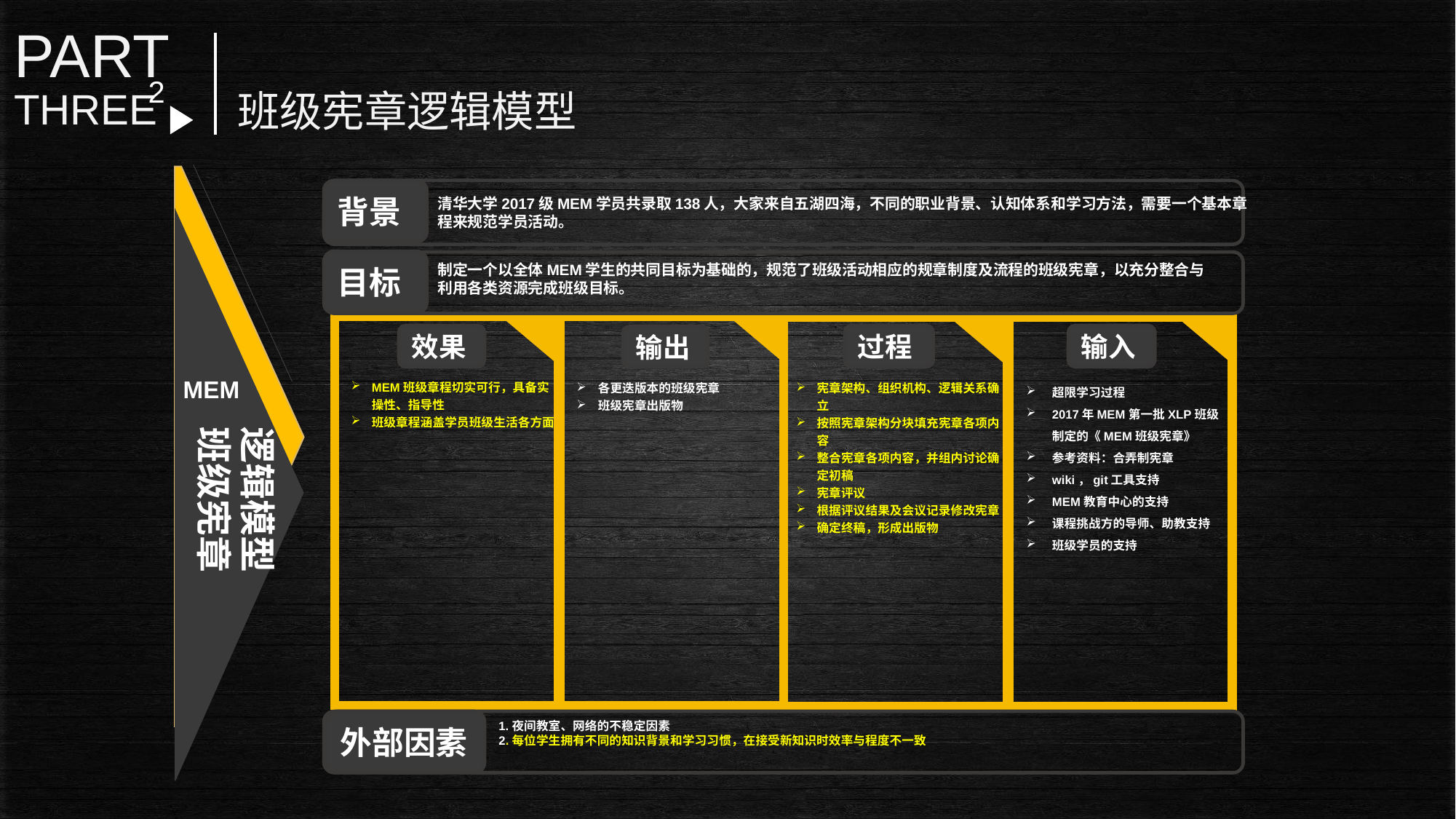

PART
2
THREE
班级宪章逻辑模型

背景
目标

外部因素
清华大学2017级MEM学员共录取138人，大家来自五湖四海，不同的职业背景、认知体系和学习方法，需要一个基本章程来规范学员活动。
制定一个以全体MEM学生的共同目标为基础的，规范了班级活动相应的规章制度及流程的班级宪章，以充分整合与利用各类资源完成班级目标。
逻辑模型
班级宪章
效果
过程
输入
输出
MEM
MEM班级章程切实可行，具备实操性、指导性
班级章程涵盖学员班级生活各方面
超限学习过程
2017年MEM第一批XLP班级制定的《MEM班级宪章》
参考资料：合弄制宪章
wiki，git工具支持
MEM教育中心的支持
课程挑战方的导师、助教支持
班级学员的支持

各更迭版本的班级宪章
班级宪章出版物
宪章架构、组织机构、逻辑关系确立
按照宪章架构分块填充宪章各项内容
整合宪章各项内容，并组内讨论确定初稿
宪章评议
根据评议结果及会议记录修改宪章
确定终稿，形成出版物
 1.夜间教室、网络的不稳定因素
 2.每位学生拥有不同的知识背景和学习习惯，在接受新知识时效率与程度不一致